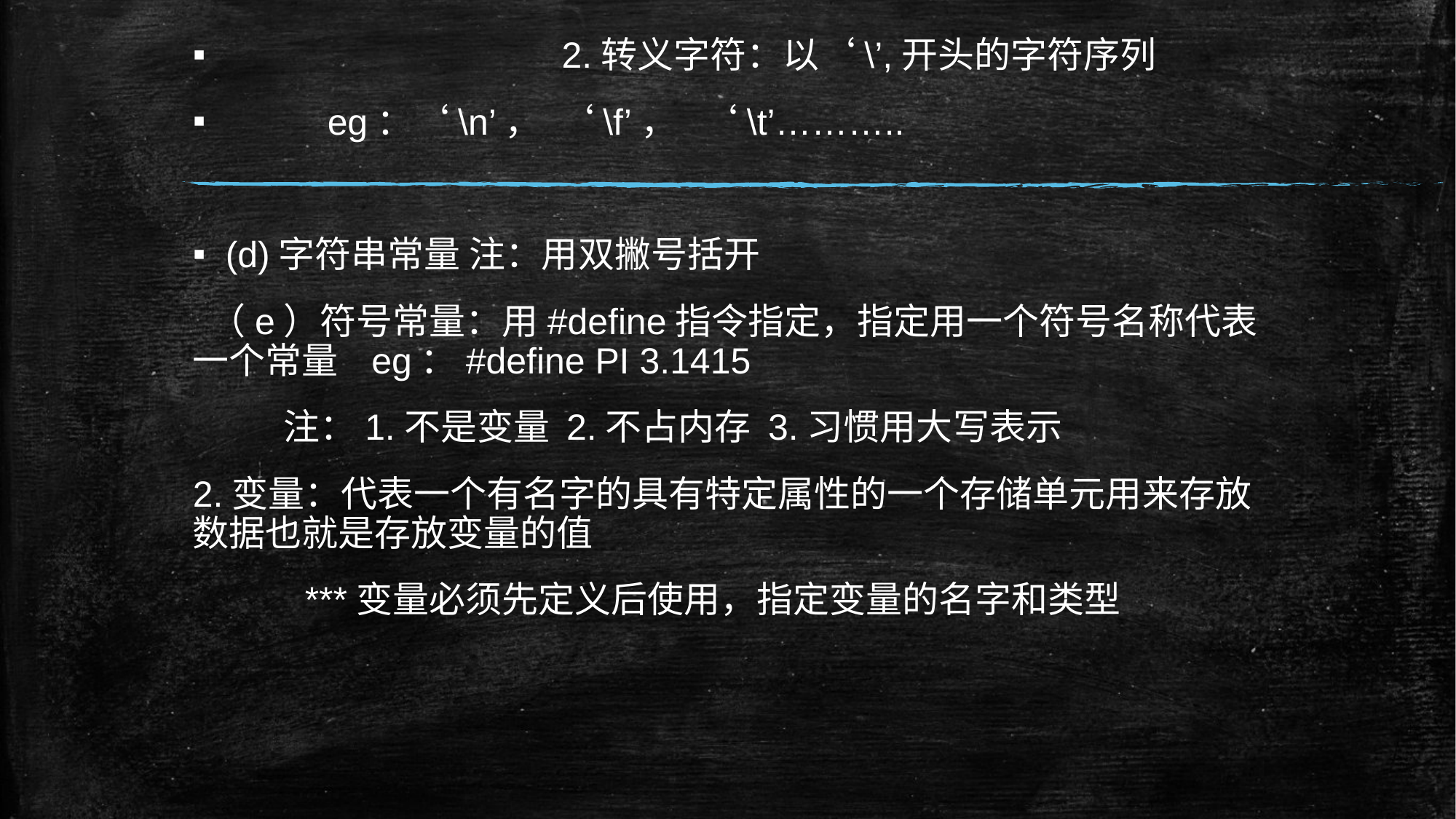

2.转义字符：以‘\’,开头的字符序列
          eg：‘\n’，  ‘\f’，   ‘\t’………..

(d)字符串常量 注：用双撇号括开
 （e）符号常量：用#define指令指定，指定用一个符号名称代表一个常量   eg：#define PI 3.1415
          注：1.不是变量 2.不占内存 3.习惯用大写表示
2.变量：代表一个有名字的具有特定属性的一个存储单元用来存放数据也就是存放变量的值
           ***变量必须先定义后使用，指定变量的名字和类型